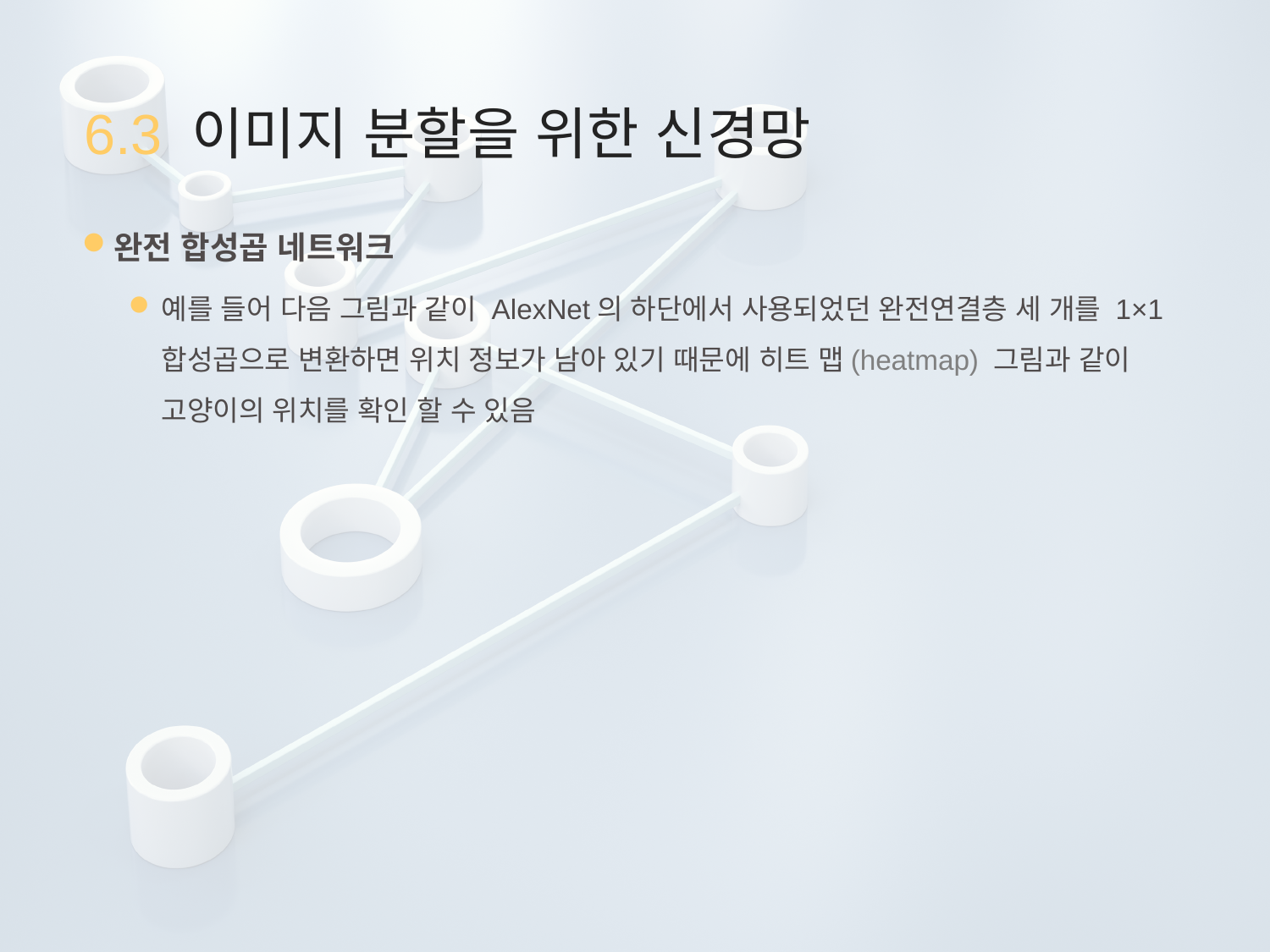

# 6.3 이미지 분할을 위한 신경망
완전 합성곱 네트워크
예를 들어 다음 그림과 같이 AlexNet의 하단에서 사용되었던 완전연결층 세 개를 1×1 합성곱으로 변환하면 위치 정보가 남아 있기 때문에 히트 맵(heatmap) 그림과 같이 고양이의 위치를 확인 할 수 있음